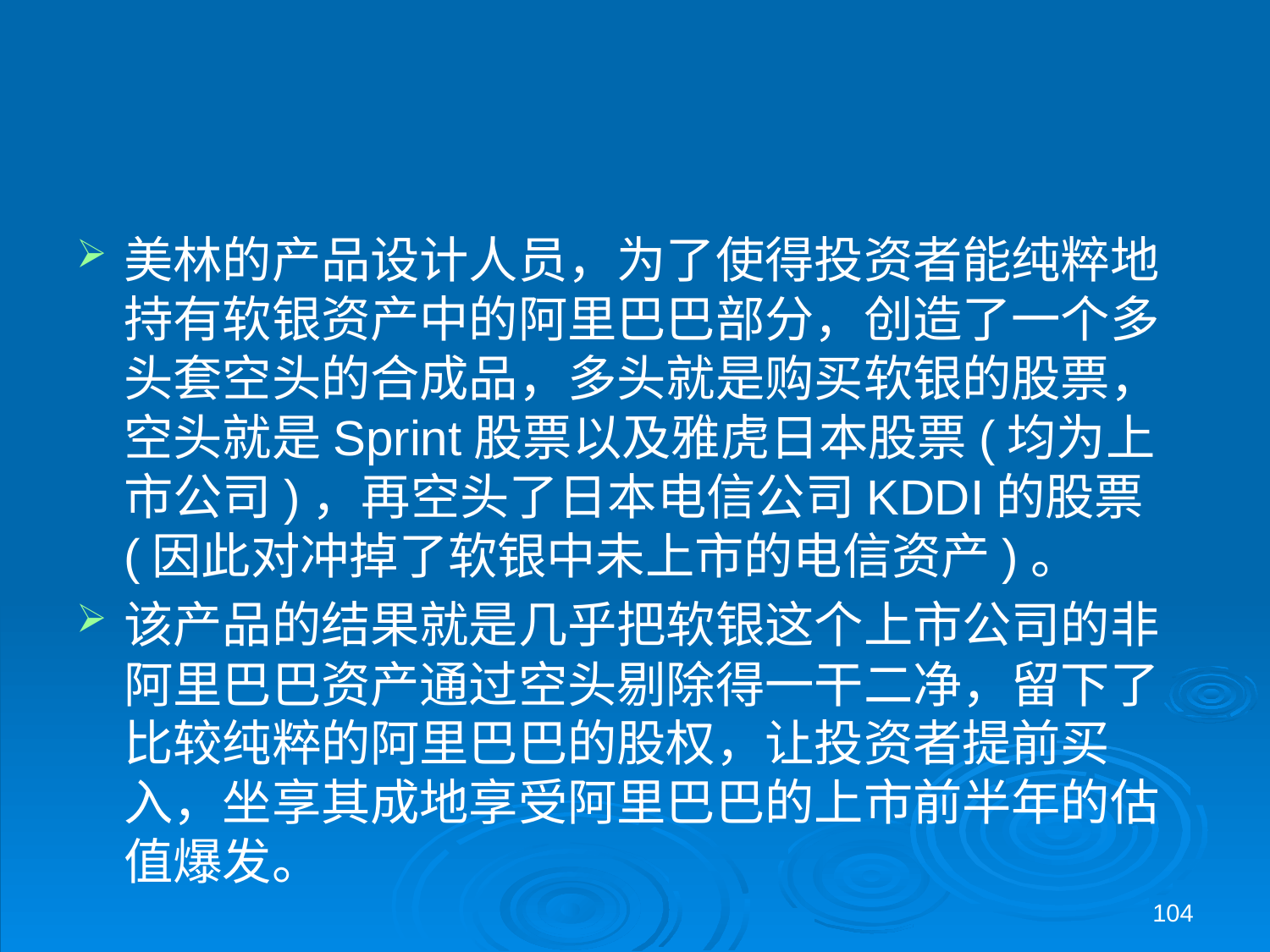

#
美林的产品设计人员，为了使得投资者能纯粹地持有软银资产中的阿里巴巴部分，创造了一个多头套空头的合成品，多头就是购买软银的股票，空头就是Sprint股票以及雅虎日本股票(均为上市公司)，再空头了日本电信公司KDDI的股票(因此对冲掉了软银中未上市的电信资产)。
该产品的结果就是几乎把软银这个上市公司的非阿里巴巴资产通过空头剔除得一干二净，留下了比较纯粹的阿里巴巴的股权，让投资者提前买入，坐享其成地享受阿里巴巴的上市前半年的估值爆发。

104